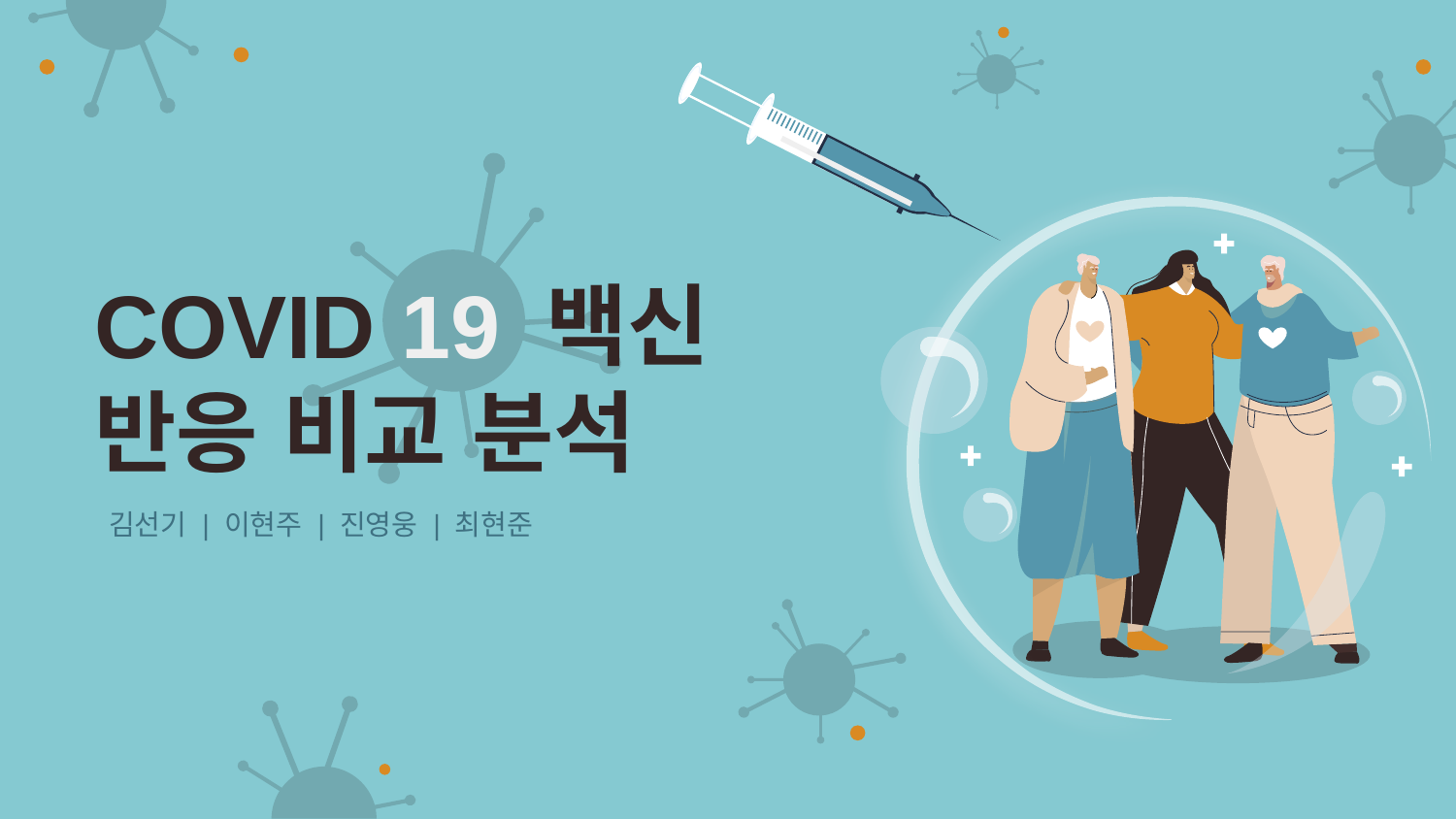

# COVID 19 백신 반응 비교 분석
김선기 | 이현주 | 진영웅 | 최현준